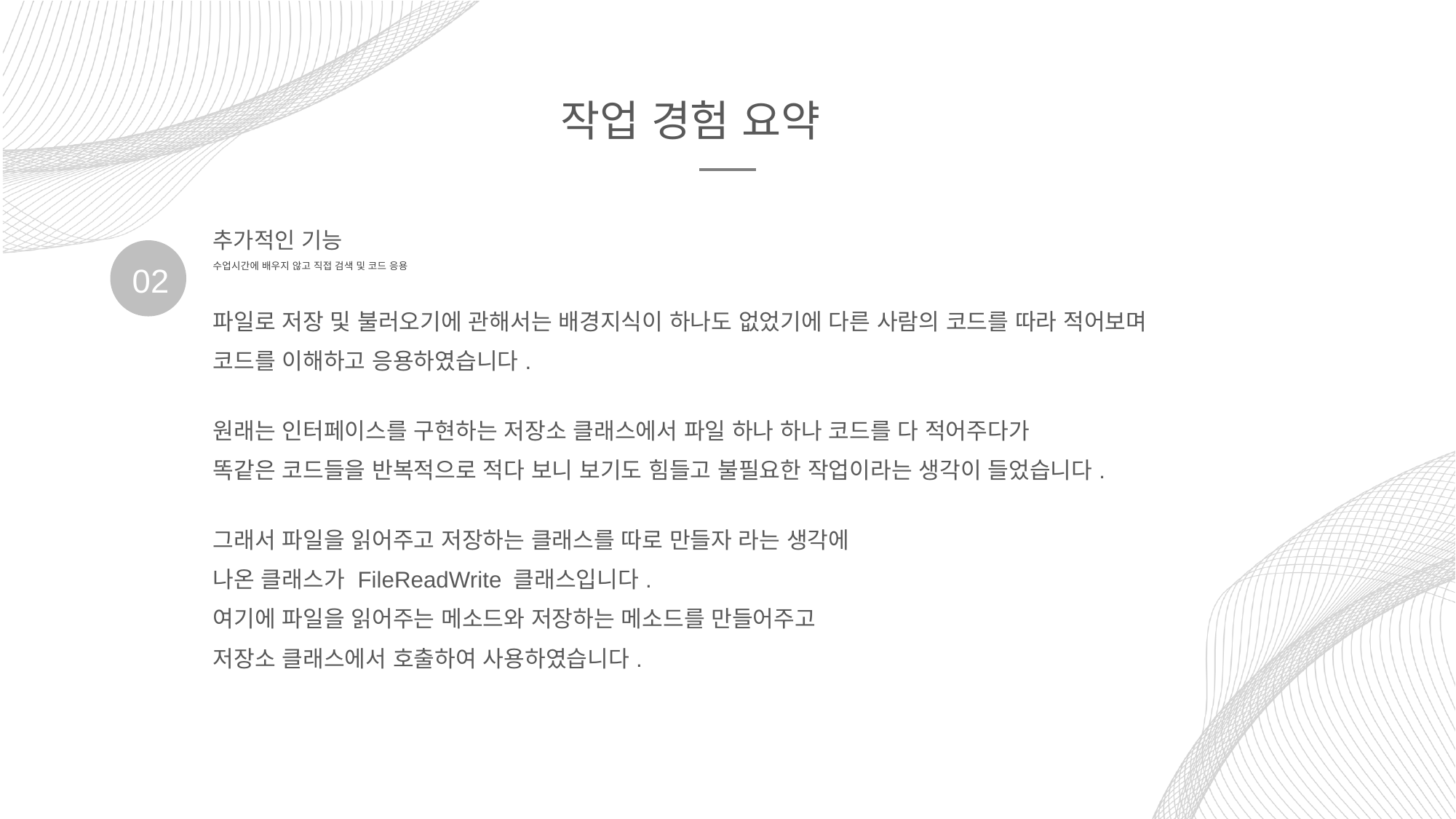

작업 경험 요약
추가적인 기능
수업시간에 배우지 않고 직접 검색 및 코드 응용

02
파일로 저장 및 불러오기에 관해서는 배경지식이 하나도 없었기에 다른 사람의 코드를 따라 적어보며 코드를 이해하고 응용하였습니다.

원래는 인터페이스를 구현하는 저장소 클래스에서 파일 하나 하나 코드를 다 적어주다가
똑같은 코드들을 반복적으로 적다 보니 보기도 힘들고 불필요한 작업이라는 생각이 들었습니다.

그래서 파일을 읽어주고 저장하는 클래스를 따로 만들자 라는 생각에
나온 클래스가 FileReadWrite 클래스입니다.
여기에 파일을 읽어주는 메소드와 저장하는 메소드를 만들어주고
저장소 클래스에서 호출하여 사용하였습니다.